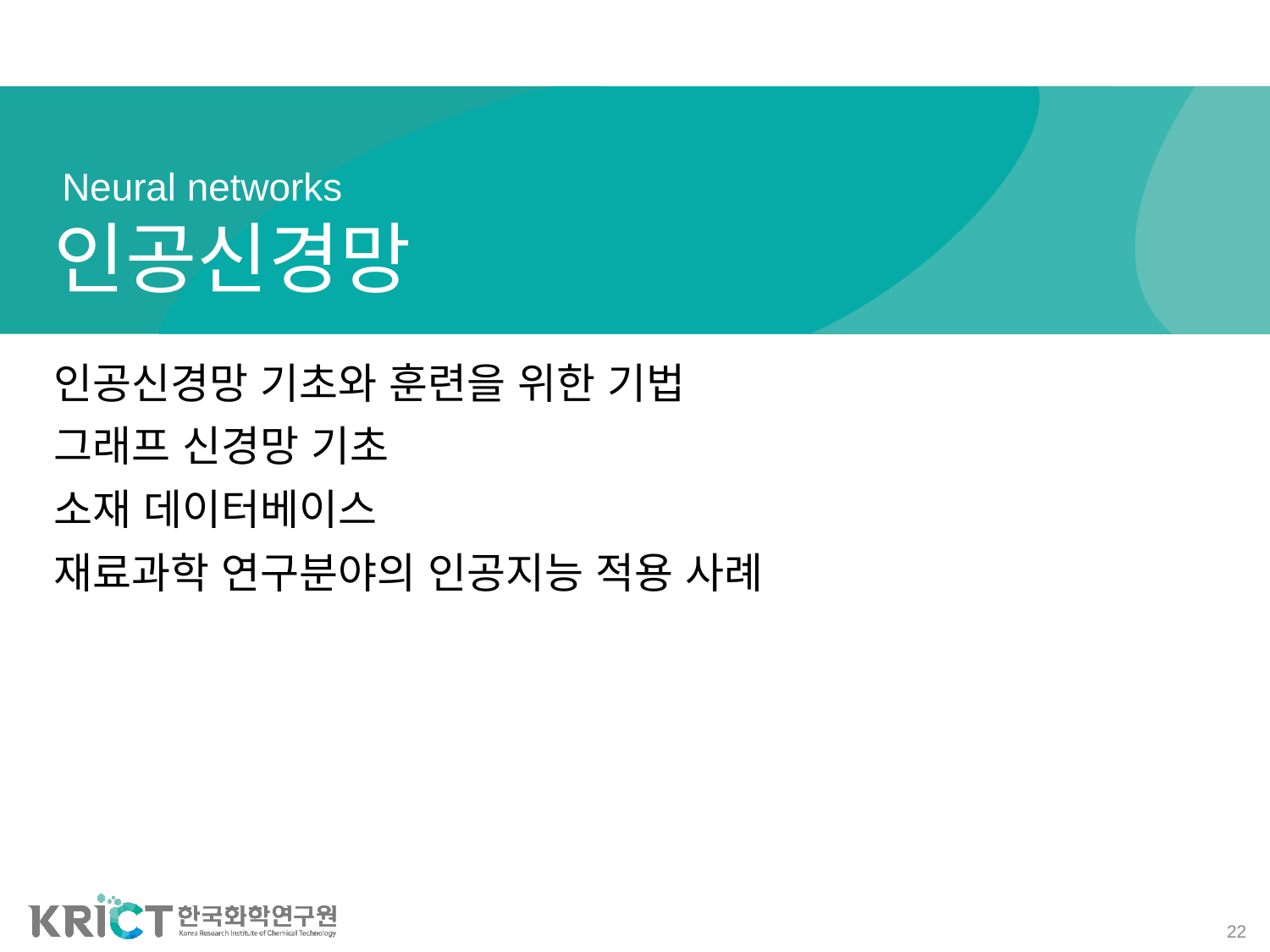

# 인공신경망
Neural networks
인공신경망 기초와 훈련을 위한 기법
그래프 신경망 기초
소재 데이터베이스
재료과학 연구분야의 인공지능 적용 사례
22